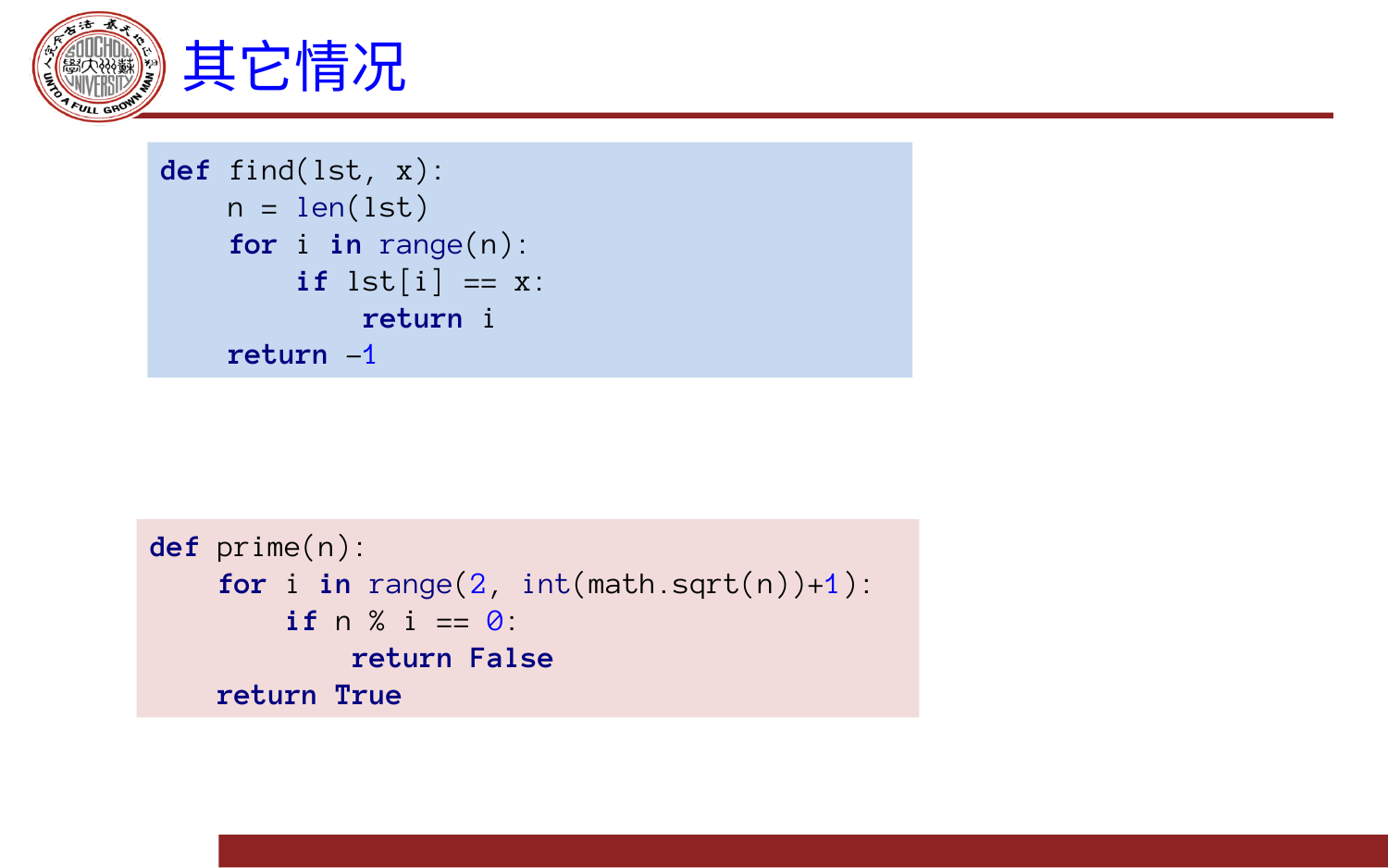

# 其它情况
def find(lst, x):
    n = len(lst)
    for i in range(n):
        if lst[i] == x:
            return i
    return -1
def prime(n):
    for i in range(2, int(math.sqrt(n))+1):
        if n % i == 0:
            return False
    return True